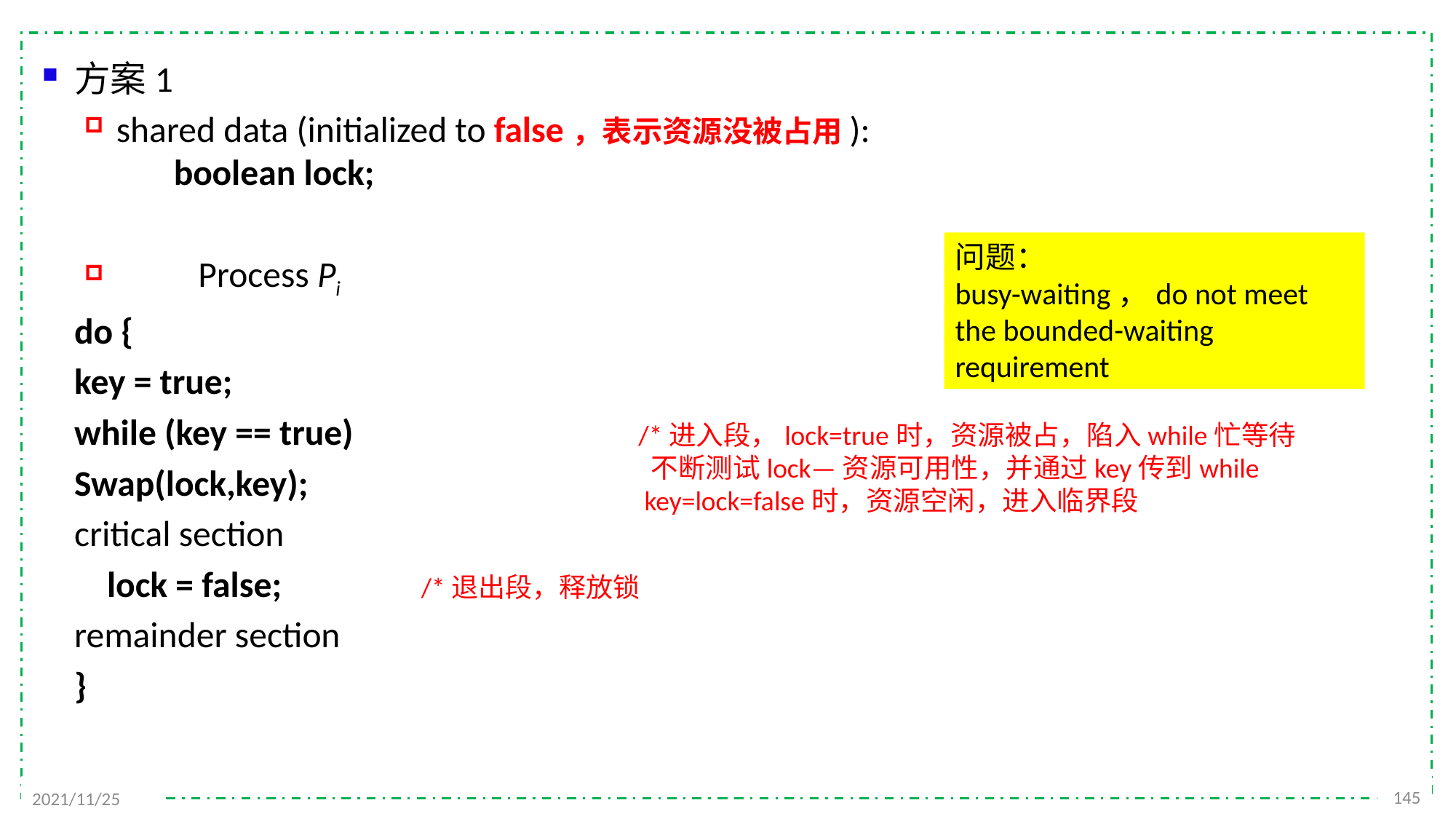

方案1
shared data (initialized to false，表示资源没被占用):
       boolean lock;

          Process Pi
		do {
			key = true;
			while (key == true)
					Swap(lock,key);
				critical section
			    lock = false;                 /*退出段，释放锁
				remainder section
		}
问题：
busy-waiting，do not meet the bounded-waiting requirement
/*进入段，lock=true时，资源被占，陷入while忙等待
 不断测试lock—资源可用性，并通过key传到while
 key=lock=false时，资源空闲，进入临界段
145
2021/11/25